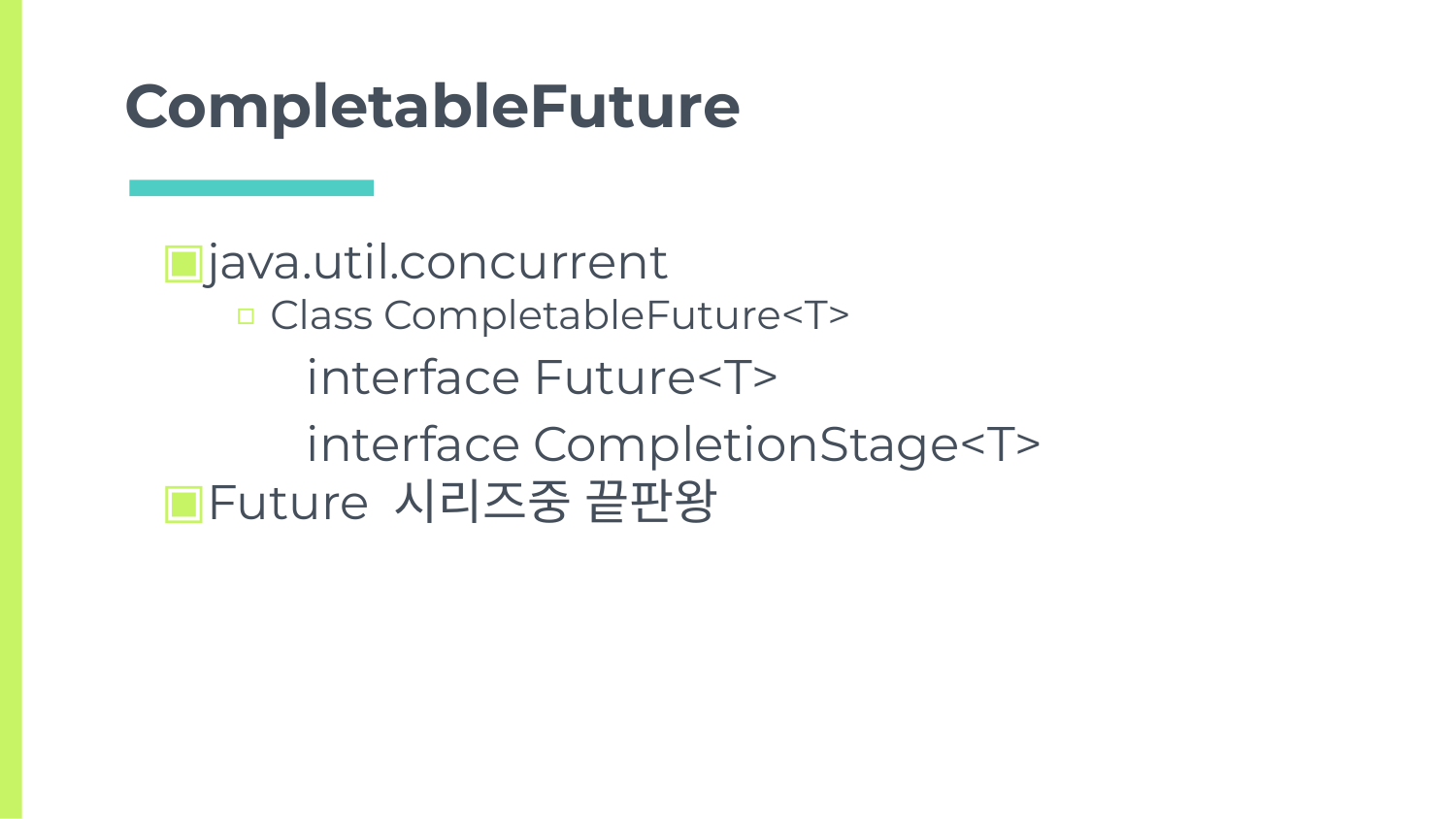

# CompletableFuture
java.util.concurrent
Class CompletableFuture<T>
interface Future<T>
interface CompletionStage<T>
Future 시리즈중 끝판왕